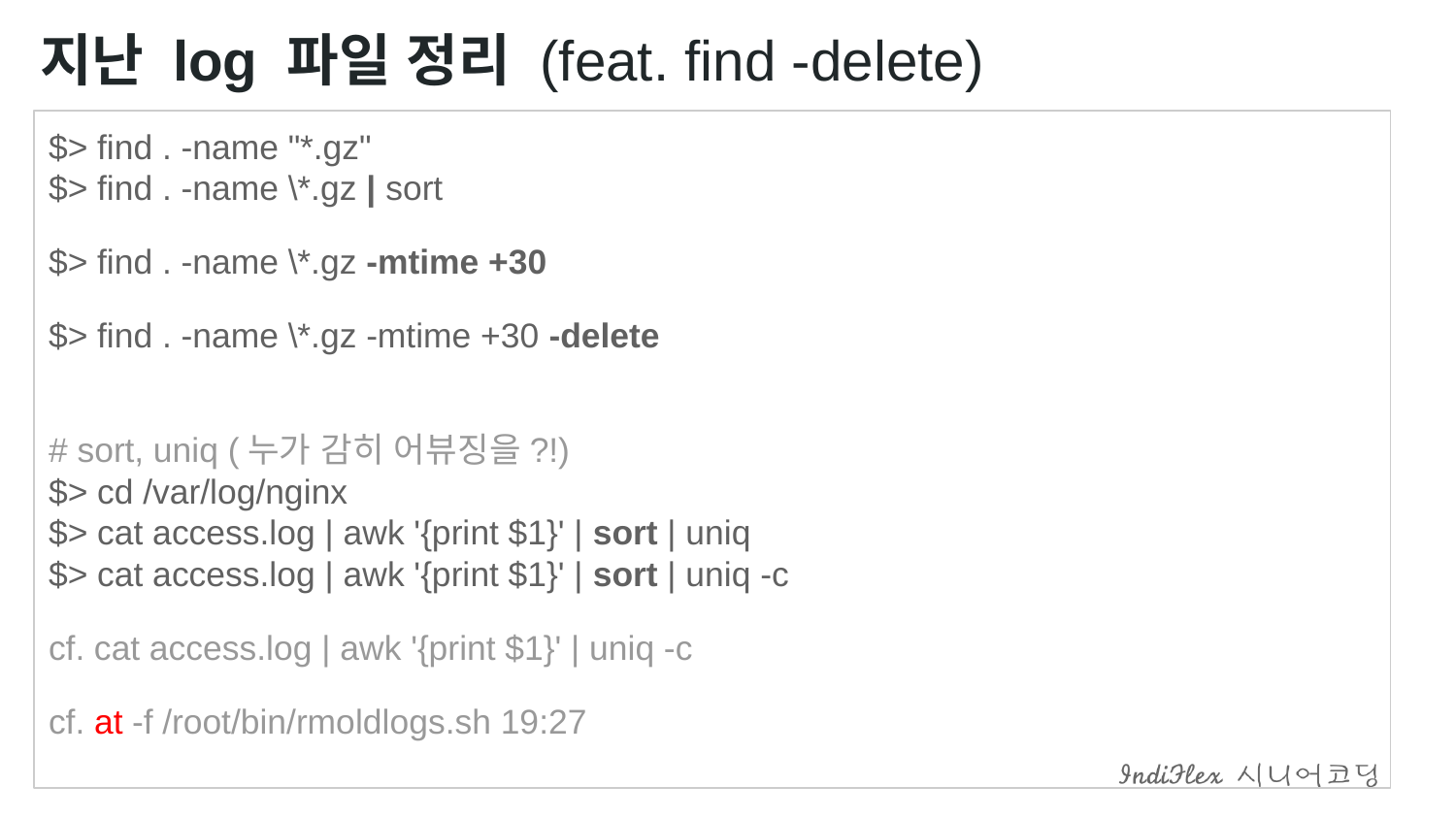

지난 log 파일 정리 (feat. find -delete)
$> find . -name "*.gz"
$> find . -name \*.gz | sort
$> find . -name \*.gz -mtime +30
$> find . -name \*.gz -mtime +30 -delete
# sort, uniq (누가 감히 어뷰징을?!)
$> cd /var/log/nginx
$> cat access.log | awk '{print $1}' | sort | uniq
$> cat access.log | awk '{print $1}' | sort | uniq -c
cf. cat access.log | awk '{print $1}' | uniq -c
cf. at -f /root/bin/rmoldlogs.sh 19:27